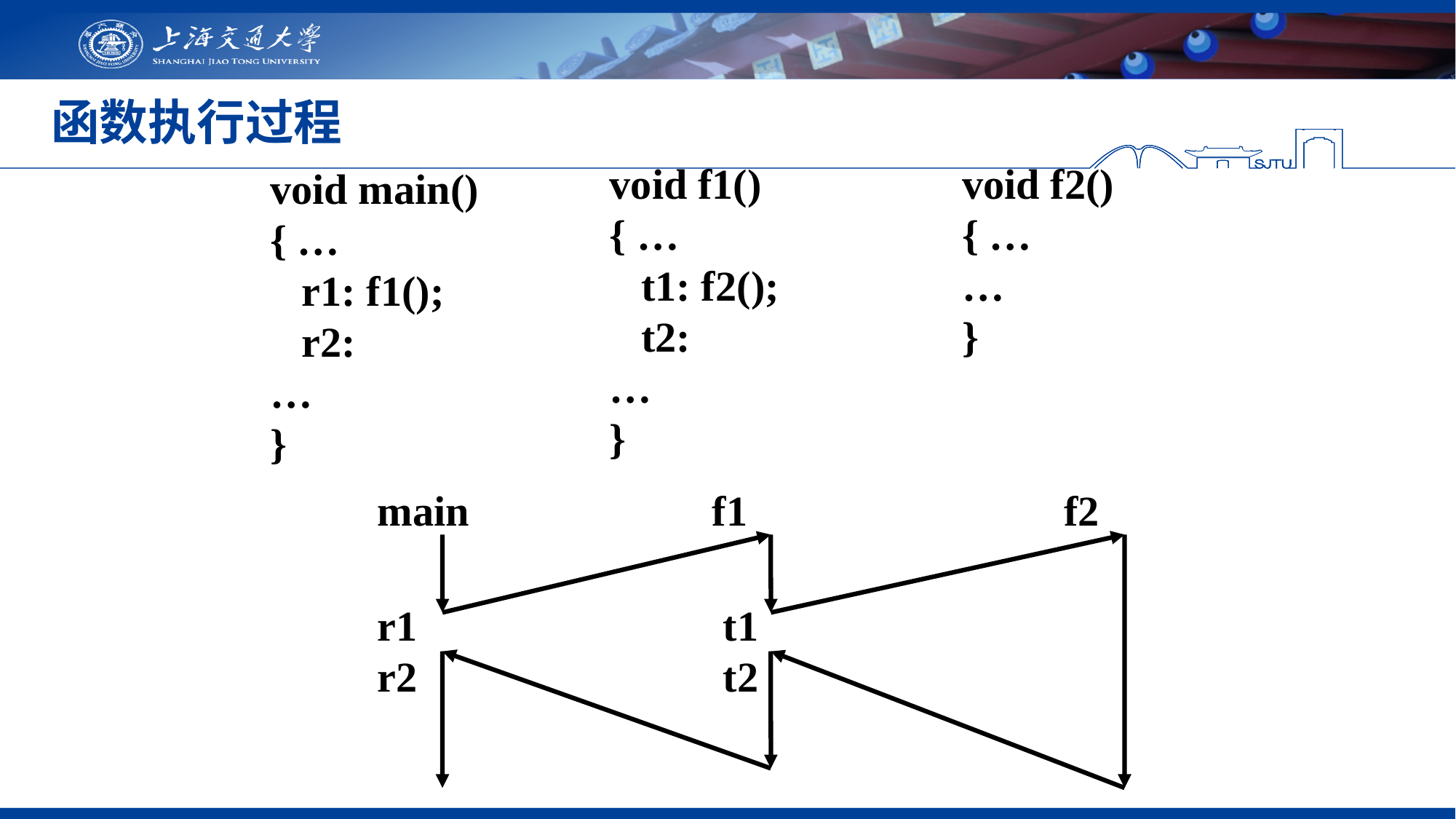

# 函数执行过程
void f1()
{ …
   t1: f2();
   t2:
…
}
void f2()
{ …
…
}
void main()
{ …
   r1: f1();
   r2:
…
}
main                       f1                              f2

r1                             t1
r2                             t2